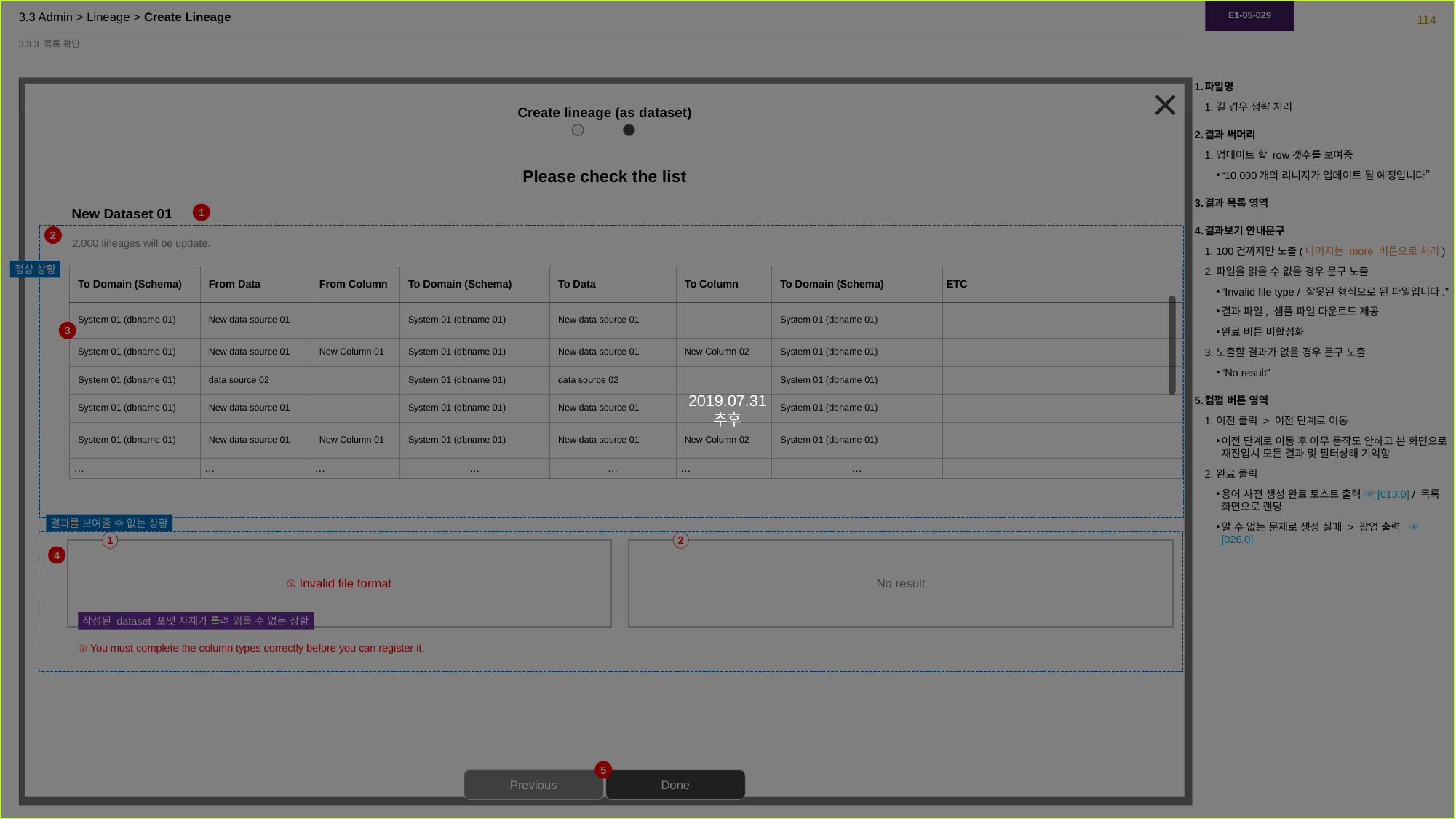

2019.07.31
추후
E1-05-029
114
# 3.3 Admin > Lineage > Create Lineage
3.3.3 목록 확인
파일명
길 경우 생략 처리
결과 써머리
업데이트 할 row갯수를 보여줌
“10,000개의 리니지가 업데이트 될 예정입니다”
결과 목록 영역
결과보기 안내문구
100건까지만 노출(나머지는 more 버튼으로 처리)
파일을 읽을 수 없을 경우 문구 노출
“Invalid file type / 잘못된 형식으로 된 파일입니다.”
결과 파일, 샘플 파일 다운로드 제공
완료 버튼 비활성화
노출할 결과가 없을 경우 문구 노출
“No result”
컴펌 버튼 영역
이전 클릭 > 이전 단계로 이동
이전 단계로 이동 후 아무 동작도 안하고 본 화면으로 재진입시 모든 결과 및 필터상태 기억함
완료 클릭
용어 사전 생성 완료 토스트 출력 ☞[013.0] / 목록 화면으로 랜딩
알 수 없는 문제로 생성 실패 > 팝업 출력   ☞[026.0]

Create lineage (as dataset)

Please check the list
1
New Dataset 01

2
2,000 lineages will be update.
정상 상황
| To Domain (Schema) | From Data | From Column | To Domain (Schema) | To Data | To Column | To Domain (Schema) | ETC |
| --- | --- | --- | --- | --- | --- | --- | --- |
| System 01 (dbname 01) | New data source 01 |  | System 01 (dbname 01) | New data source 01 |  | System 01 (dbname 01) |  |
| System 01 (dbname 01) | New data source 01 | New Column 01 | System 01 (dbname 01) | New data source 01 | New Column 02 | System 01 (dbname 01) |  |
| System 01 (dbname 01) | data source 02 |  | System 01 (dbname 01) | data source 02 |  | System 01 (dbname 01) |  |
| System 01 (dbname 01) | New data source 01 |  | System 01 (dbname 01) | New data source 01 |  | System 01 (dbname 01) |  |
| System 01 (dbname 01) | New data source 01 | New Column 01 | System 01 (dbname 01) | New data source 01 | New Column 02 | System 01 (dbname 01) |  |
| … | … | … | … | … | … | … |  |
3
결과를 보여줄 수 없는 상황

1
2
ⓘ Invalid file format
No result
4
작성된 dataset 포맷 자체가 틀려 읽을 수 없는 상황
ⓘ You must complete the column types correctly before you can register it.
5
Previous
Done